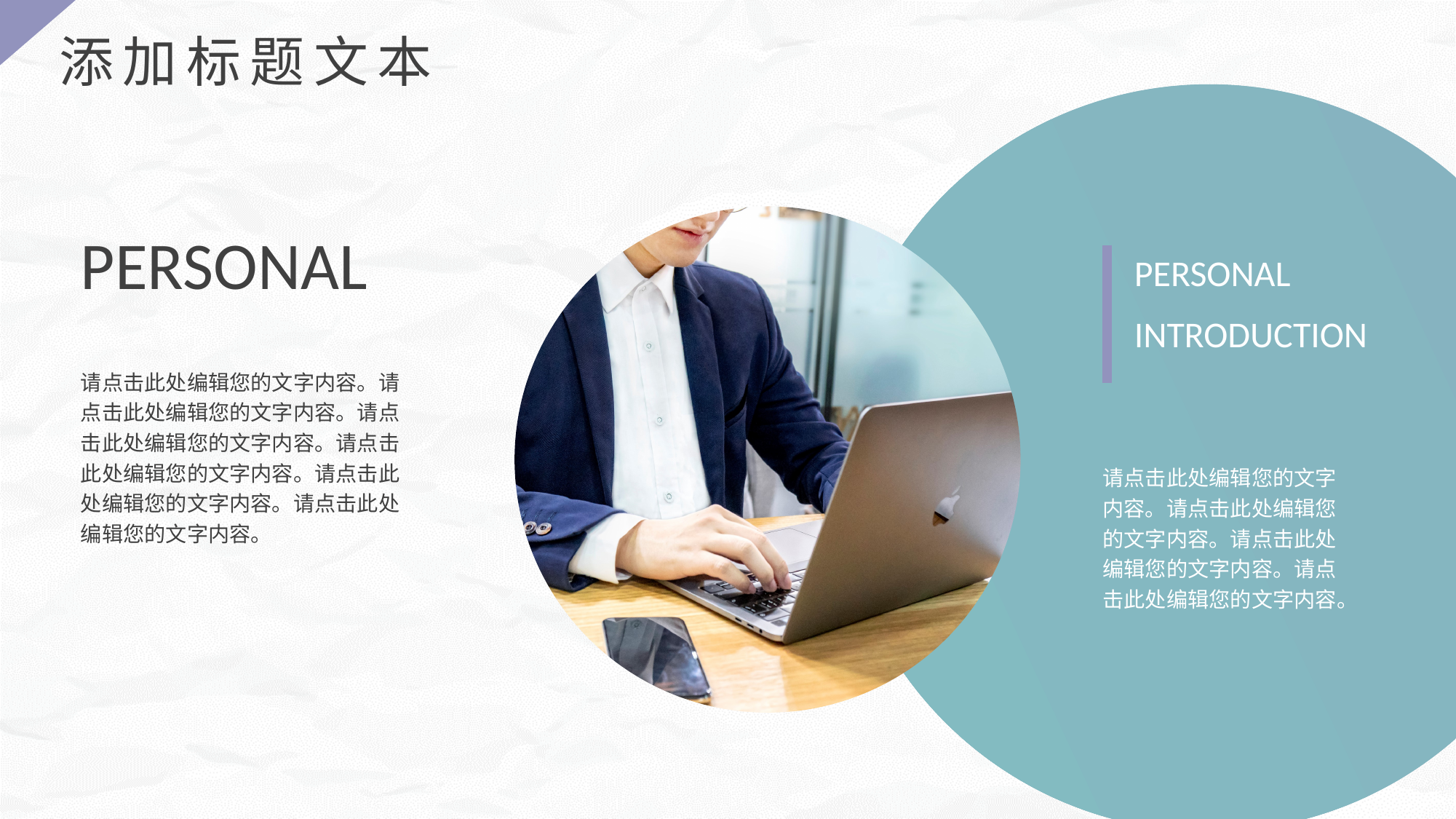

添加标题文本

PERSONAL
INTRODUCTION
PERSONAL
请点击此处编辑您的文字内容。请点击此处编辑您的文字内容。请点击此处编辑您的文字内容。请点击此处编辑您的文字内容。请点击此处编辑您的文字内容。请点击此处编辑您的文字内容。
请点击此处编辑您的文字内容。请点击此处编辑您的文字内容。请点击此处编辑您的文字内容。请点击此处编辑您的文字内容。